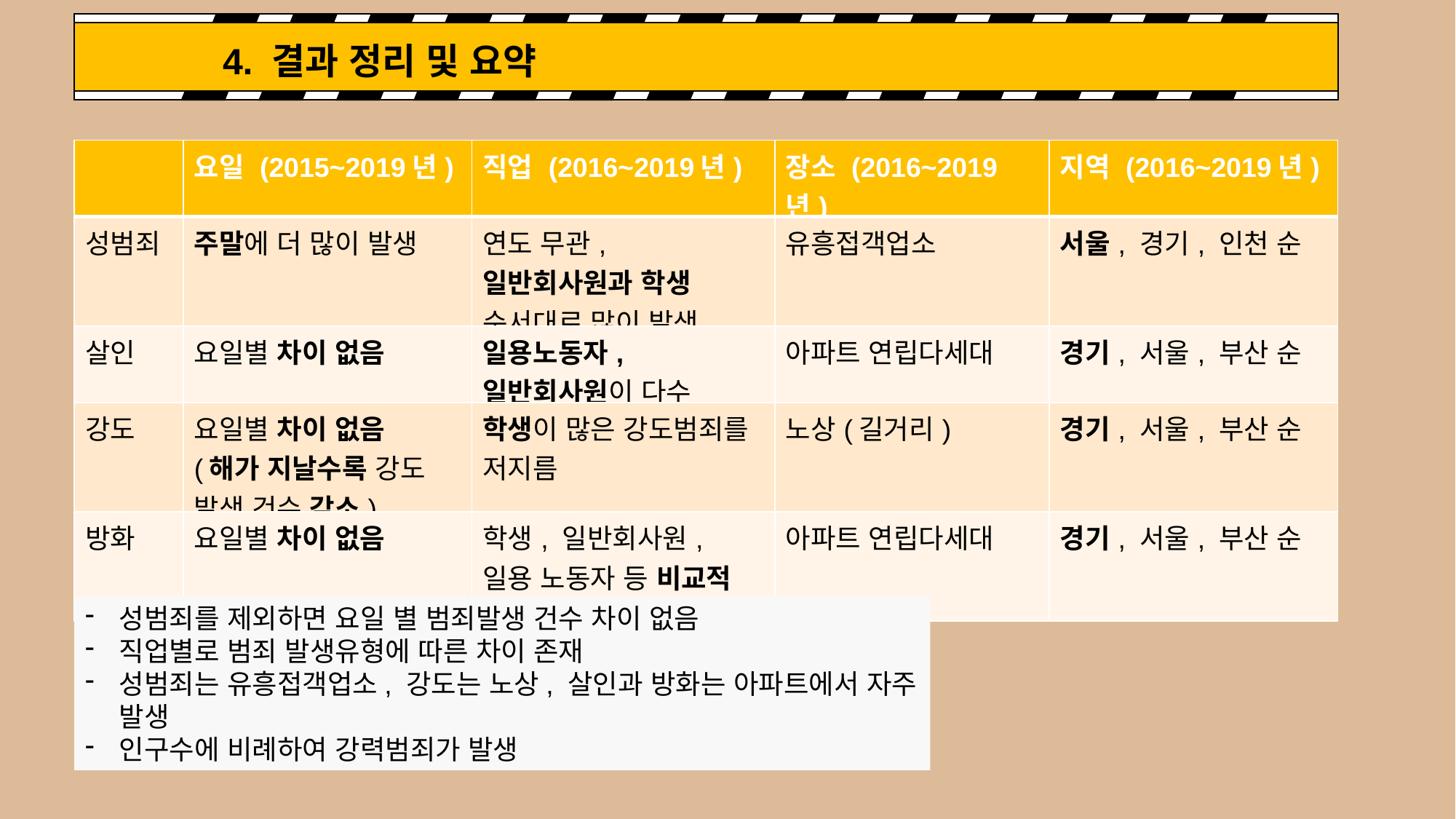

4. 결과 정리 및 요약

|  | 요일 (2015~2019년) | 직업 (2016~2019년) | 장소 (2016~2019년) | 지역 (2016~2019년) |
| --- | --- | --- | --- | --- |
| 성범죄 | 주말에 더 많이 발생 | 연도 무관, 일반회사원과 학생 순서대로 많이 발생 | 유흥접객업소 | 서울, 경기, 인천 순 |
| 살인 | 요일별 차이 없음 | 일용노동자, 일반회사원이 다수 | 아파트 연립다세대 | 경기, 서울, 부산 순 |
| 강도 | 요일별 차이 없음 (해가 지날수록 강도 발생 건수 감소) | 학생이 많은 강도범죄를 저지름 | 노상(길거리) | 경기, 서울, 부산 순 |
| 방화 | 요일별 차이 없음 | 학생, 일반회사원, 일용 노동자 등 비교적 고른 편 | 아파트 연립다세대 | 경기, 서울, 부산 순 |
성범죄를 제외하면 요일 별 범죄발생 건수 차이 없음
직업별로 범죄 발생유형에 따른 차이 존재
성범죄는 유흥접객업소, 강도는 노상, 살인과 방화는 아파트에서 자주 발생
인구수에 비례하여 강력범죄가 발생